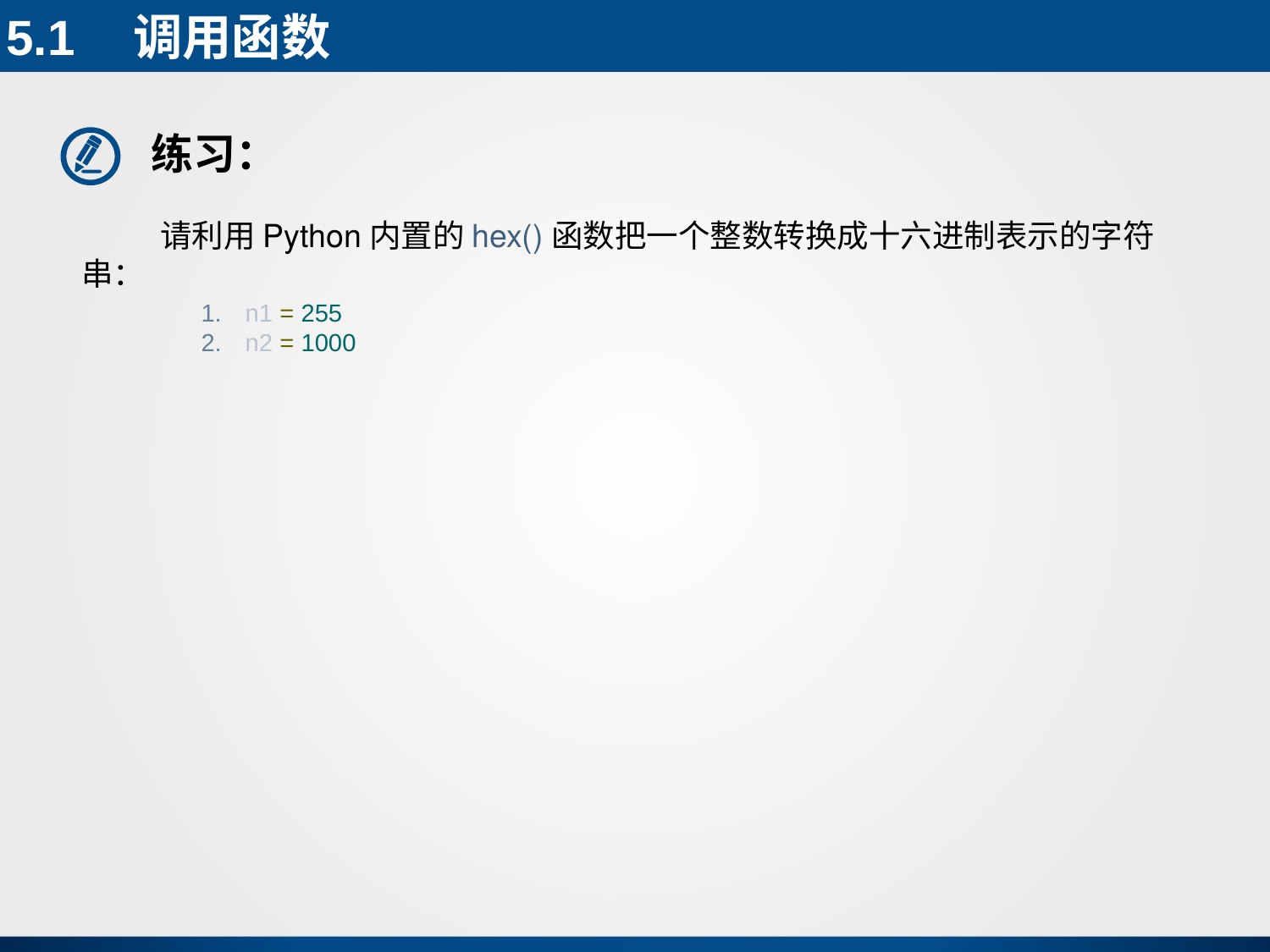

5.1	调用函数
练习：

        请利用Python内置的hex()函数把一个整数转换成十六进制表示的字符串：
n1 = 255
n2 = 1000